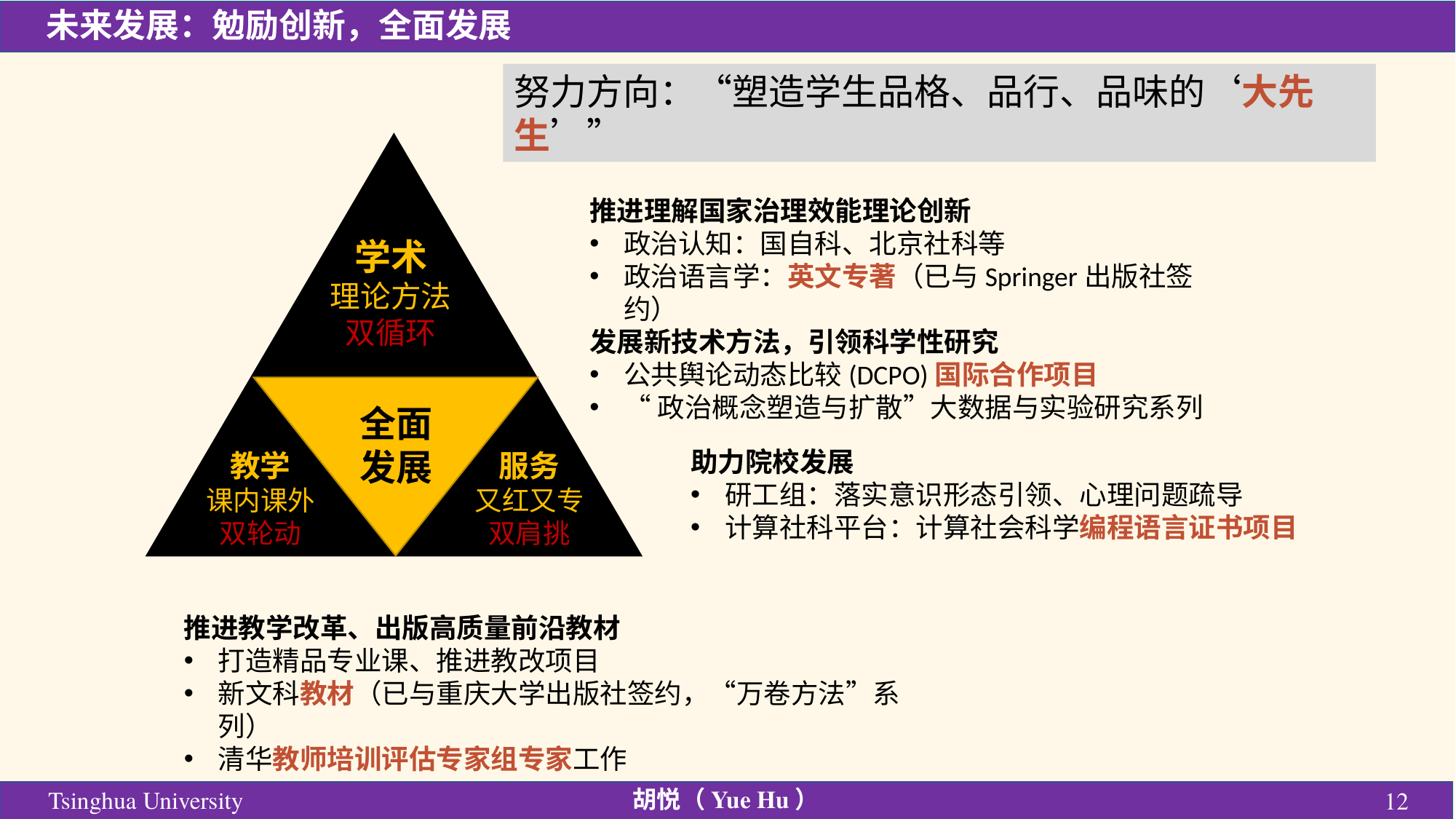

未来发展：勉励创新，全面发展

努力方向：“塑造学生品格、品行、品味的‘大先生’”

学术
理论方法
双循环
教学
课内课外
双轮动
服务
又红又专
双肩挑

全面
发展
推进理解国家治理效能理论创新
政治认知：国自科、北京社科等
政治语言学：英文专著（已与Springer出版社签约）
发展新技术方法，引领科学性研究
公共舆论动态比较(DCPO)国际合作项目
“政治概念塑造与扩散”大数据与实验研究系列
助力院校发展
研工组：落实意识形态引领、心理问题疏导
计算社科平台：计算社会科学编程语言证书项目
推进教学改革、出版高质量前沿教材
打造精品专业课、推进教改项目
新文科教材（已与重庆大学出版社签约，“万卷方法”系列）
清华教师培训评估专家组专家工作
胡悦（Yue Hu）
Tsinghua University
12